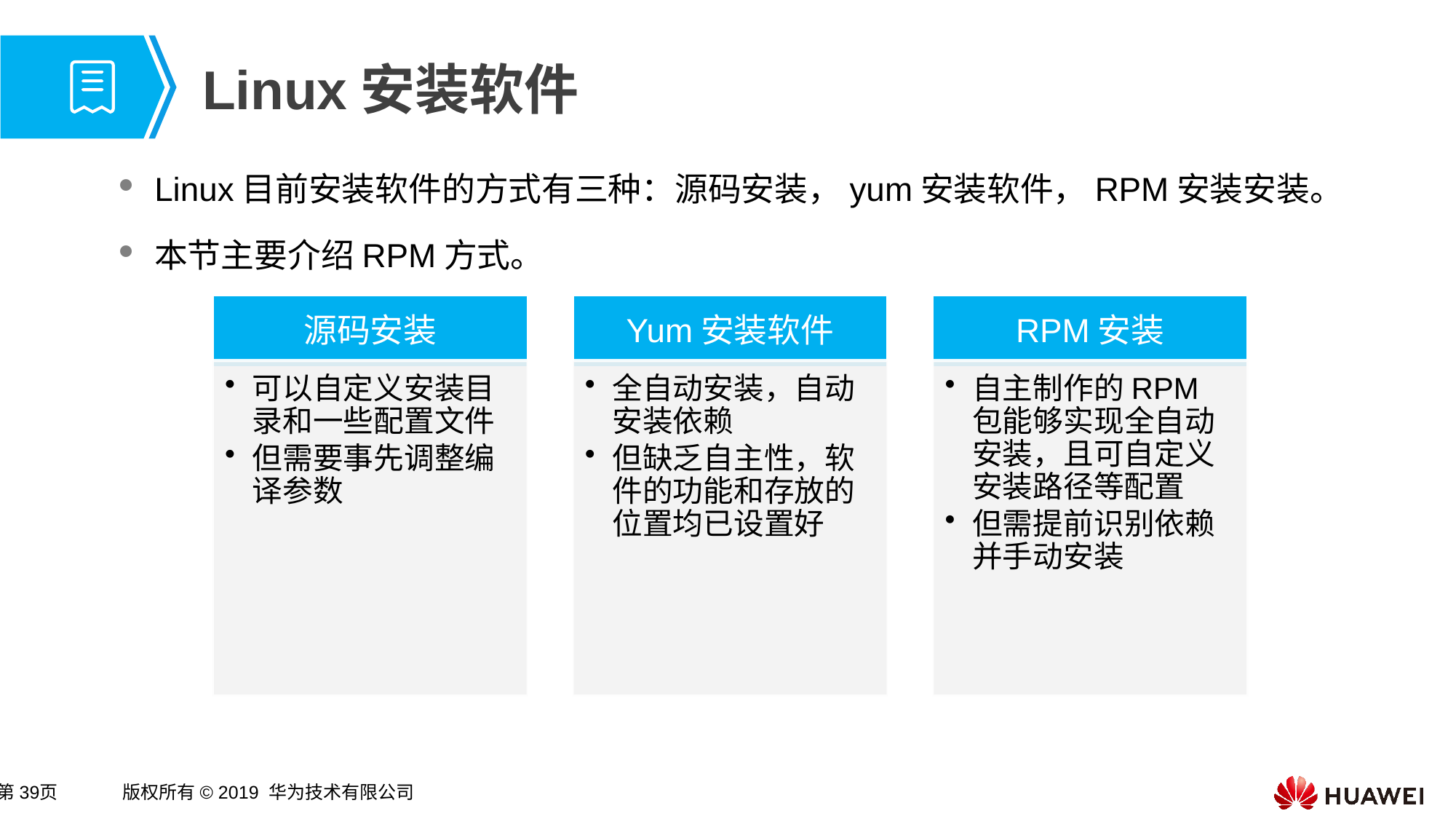

# Linux安装软件
Linux目前安装软件的方式有三种：源码安装，yum安装软件，RPM安装安装。
本节主要介绍RPM方式。

本节主要介绍RPM方式。

源码安装
可以自定义安装目录和一些配置文件
但需要事先调整编译参数
Yum安装软件
全自动安装，自动安装依赖
但缺乏自主性，软件的功能和存放的位置均已设置好
RPM安装
自主制作的RPM包能够实现全自动安装，且可自定义安装路径等配置
但需提前识别依赖并手动安装